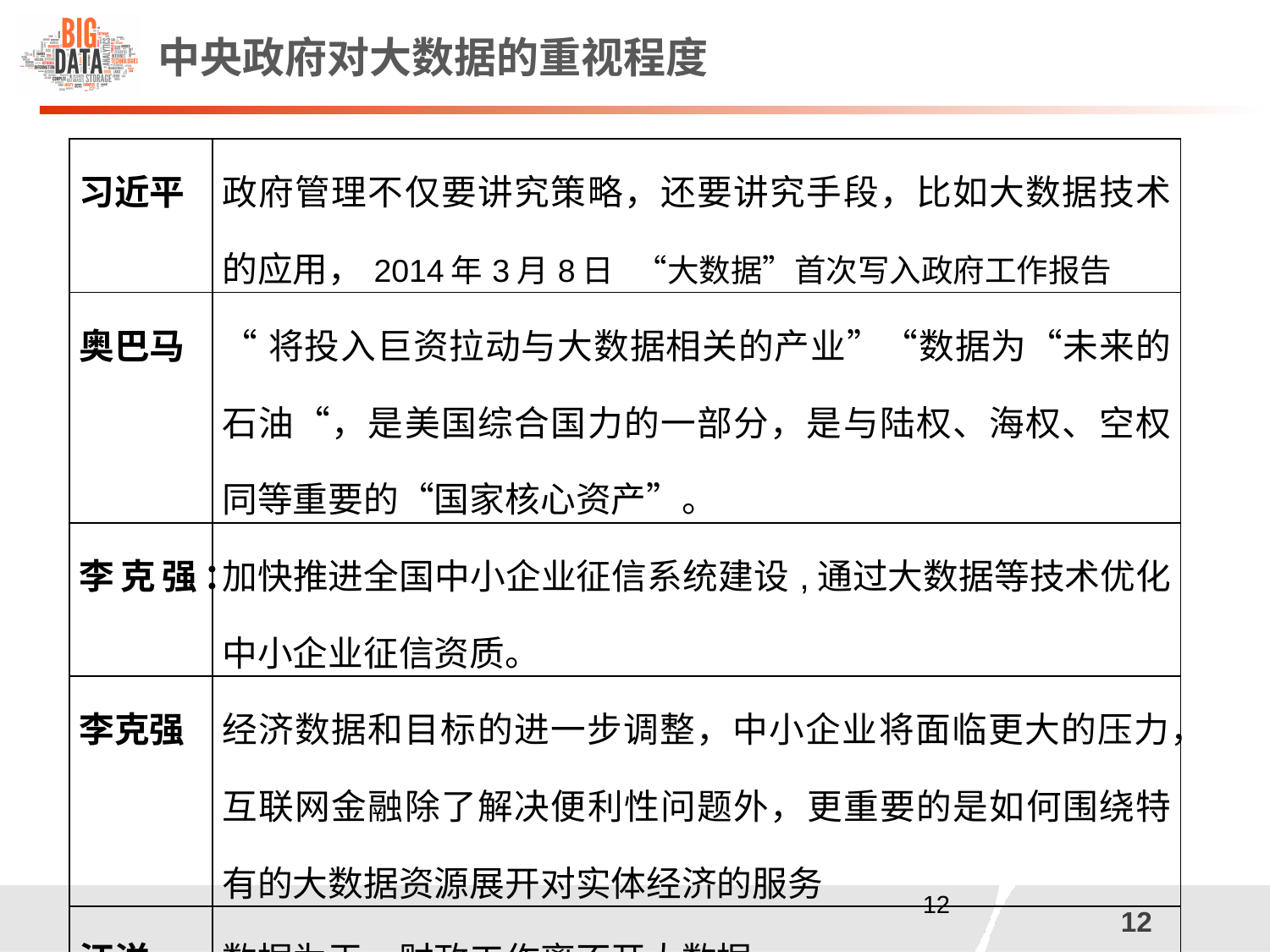

# 中央政府对大数据的重视程度
| 习近平 | 政府管理不仅要讲究策略，还要讲究手段，比如大数据技术的应用，2014年3月8日   “大数据”首次写入政府工作报告 |
| --- | --- |
| 奥巴马 | “将投入巨资拉动与大数据相关的产业”“数据为“未来的石油“，是美国综合国力的一部分，是与陆权、海权、空权同等重要的“国家核心资产”。 |
| 李克强： | 加快推进全国中小企业征信系统建设,通过大数据等技术优化中小企业征信资质。 |
| 李克强 | 经济数据和目标的进一步调整，中小企业将面临更大的压力，互联网金融除了解决便利性问题外，更重要的是如何围绕特有的大数据资源展开对实体经济的服务 |
| 汪洋 | 数据为王，财政工作离不开大数据 |
12